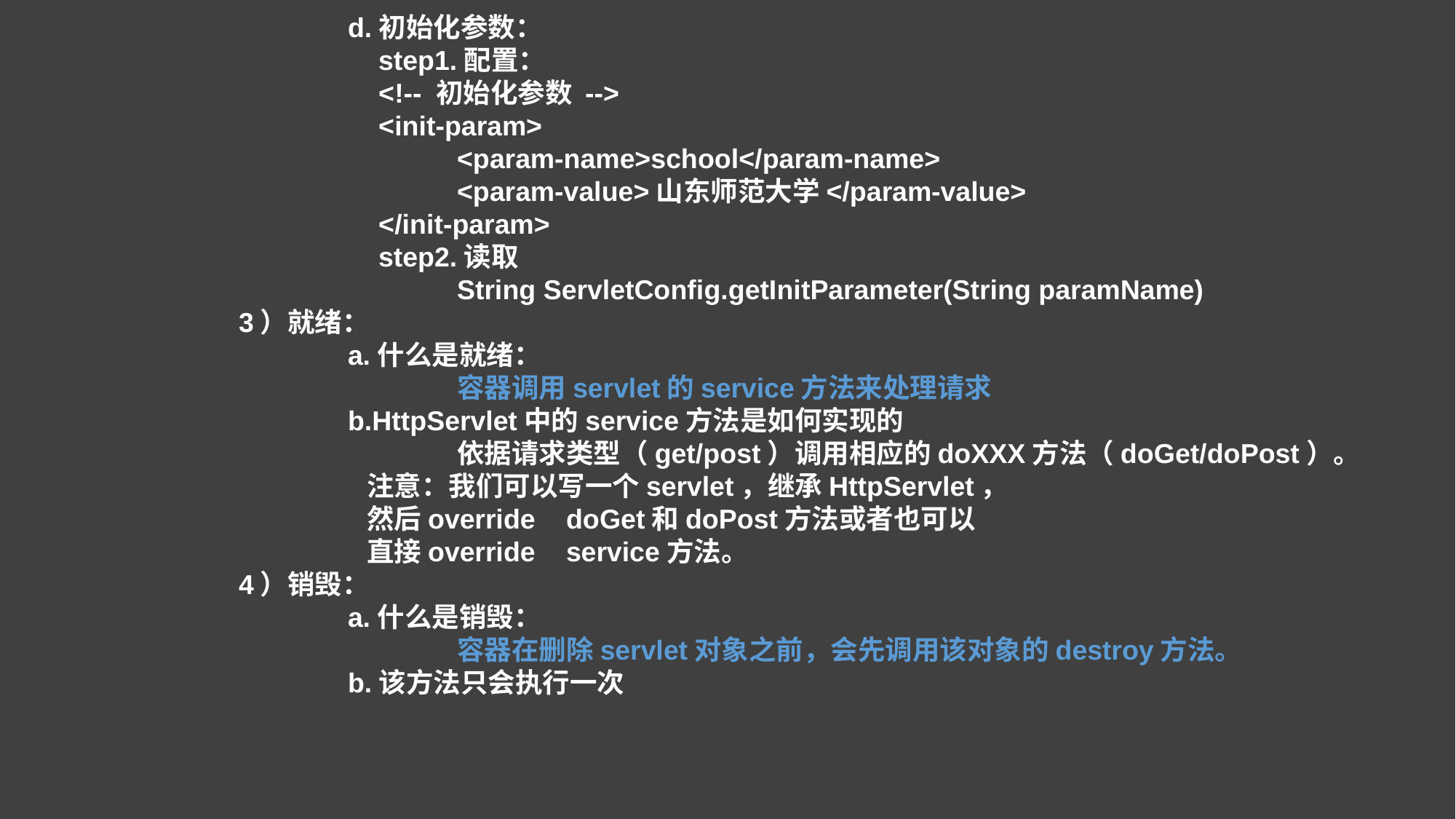

d.初始化参数：
			    step1.配置：
			    <!-- 初始化参数 -->
  			    <init-param>
  				<param-name>school</param-name>
  				<param-value>山东师范大学</param-value>
  			    </init-param>
			    step2.读取
				String ServletConfig.getInitParameter(String paramName)
		3）就绪：
			a.什么是就绪：
				容器调用servlet的service方法来处理请求
			b.HttpServlet中的service方法是如何实现的
				依据请求类型（get/post）调用相应的doXXX方法（doGet/doPost）。
			  注意：我们可以写一个servlet，继承HttpServlet，
			  然后override	doGet和doPost方法或者也可以
			  直接override	service方法。
		4）销毁：
			a.什么是销毁：
				容器在删除servlet对象之前，会先调用该对象的destroy方法。
			b.该方法只会执行一次